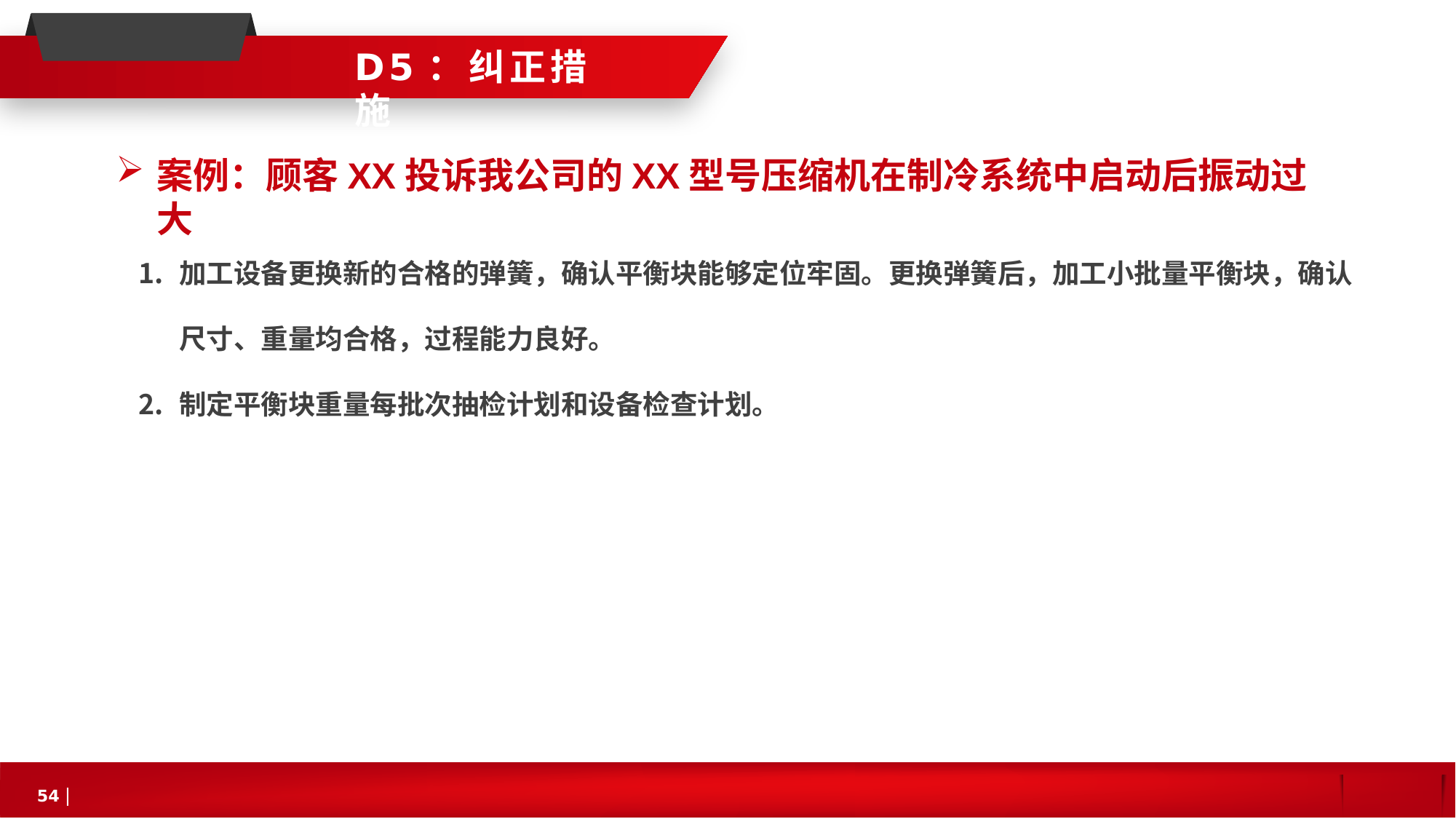

D5：纠正措施
案例：顾客XX投诉我公司的XX型号压缩机在制冷系统中启动后振动过大
加工设备更换新的合格的弹簧，确认平衡块能够定位牢固。更换弹簧后，加工小批量平衡块，确认尺寸、重量均合格，过程能力良好。
制定平衡块重量每批次抽检计划和设备检查计划。